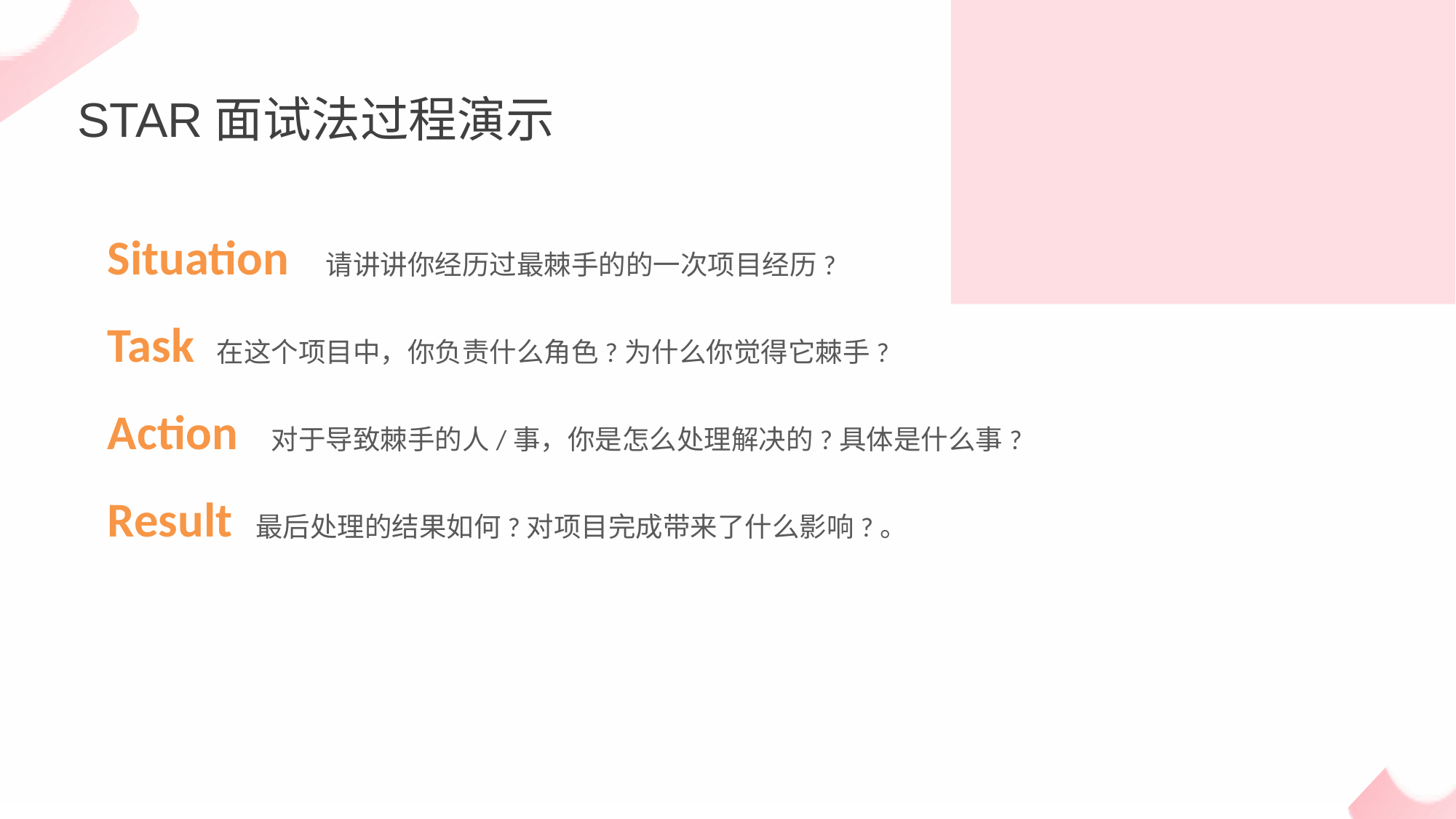

STAR面试法过程演示
Situation	请讲讲你经历过最棘手的的一次项目经历?
Task	在这个项目中，你负责什么角色?为什么你觉得它棘手?
Action  对于导致棘手的人/事，你是怎么处理解决的?具体是什么事?
Result 最后处理的结果如何?对项目完成带来了什么影响?。